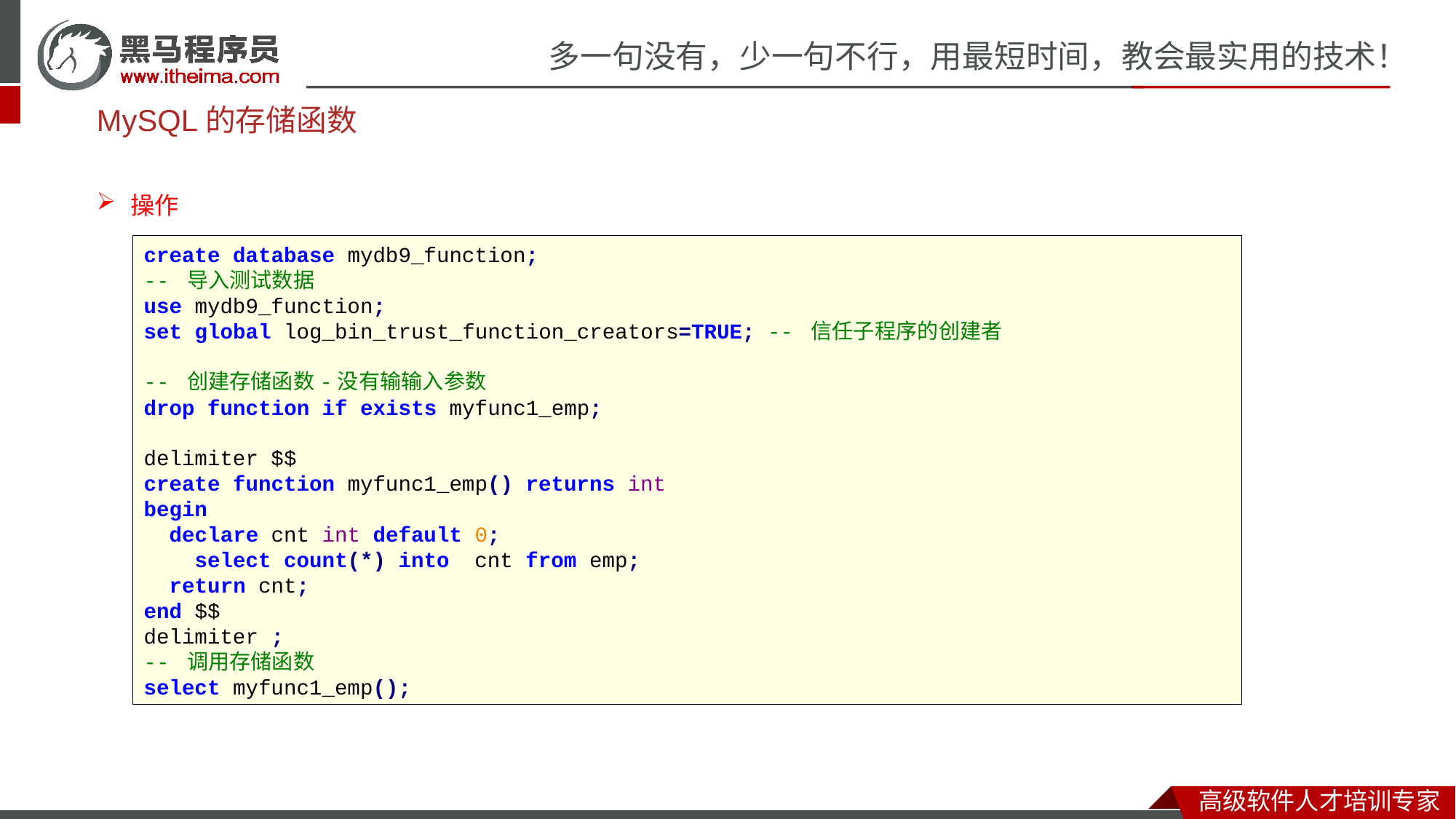

MySQL的存储函数
操作
create database mydb9_function;
-- 导入测试数据
use mydb9_function;
set global log_bin_trust_function_creators=TRUE; -- 信任子程序的创建者

-- 创建存储函数-没有输输入参数
drop function if exists myfunc1_emp;

delimiter $$
create function myfunc1_emp() returns int
begin
  declare cnt int default 0;
    select count(*) into  cnt from emp;
  return cnt;
end $$
delimiter ;
-- 调用存储函数
select myfunc1_emp();